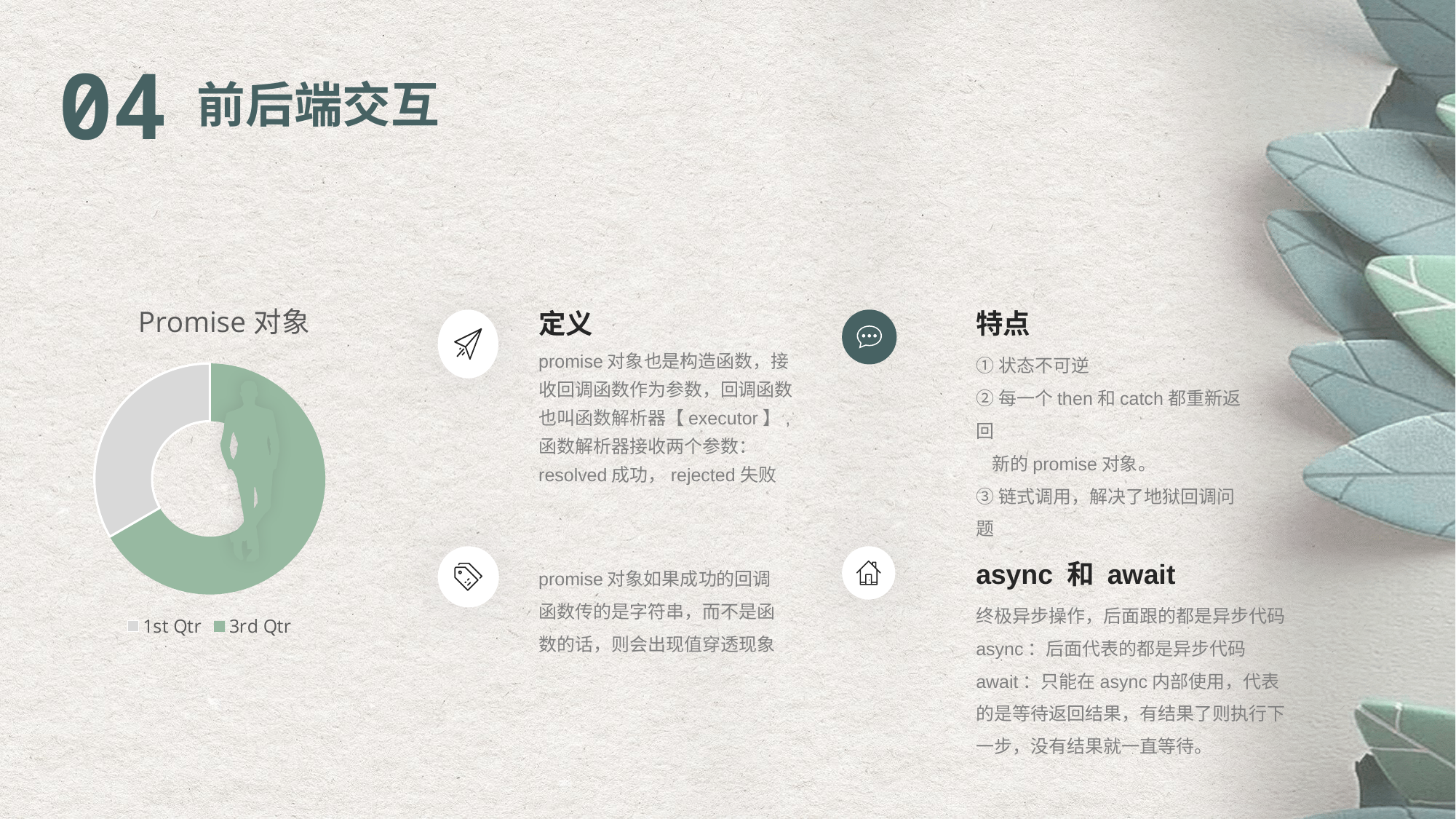

04
前后端交互

### Chart: Promise对象

| Category | Sales |
|---|---|
| 1st Qtr | None |
| 2nd Qtr | None |
| 3rd Qtr | 4.4 |
| 4th Qtr | 2.2 |
定义
promise对象也是构造函数，接收回调函数作为参数，回调函数也叫函数解析器【executor】,函数解析器接收两个参数：resolved成功，rejected失败
特点
①状态不可逆
②每一个then和catch都重新返回
    新的promise对象。
③链式调用，解决了地狱回调问题

promise对象如果成功的回调函数传的是字符串，而不是函数的话，则会出现值穿透现象
async 和 await
终极异步操作，后面跟的都是异步代码
async：后面代表的都是异步代码
await：只能在async内部使用，代表的是等待返回结果，有结果了则执行下一步，没有结果就一直等待。